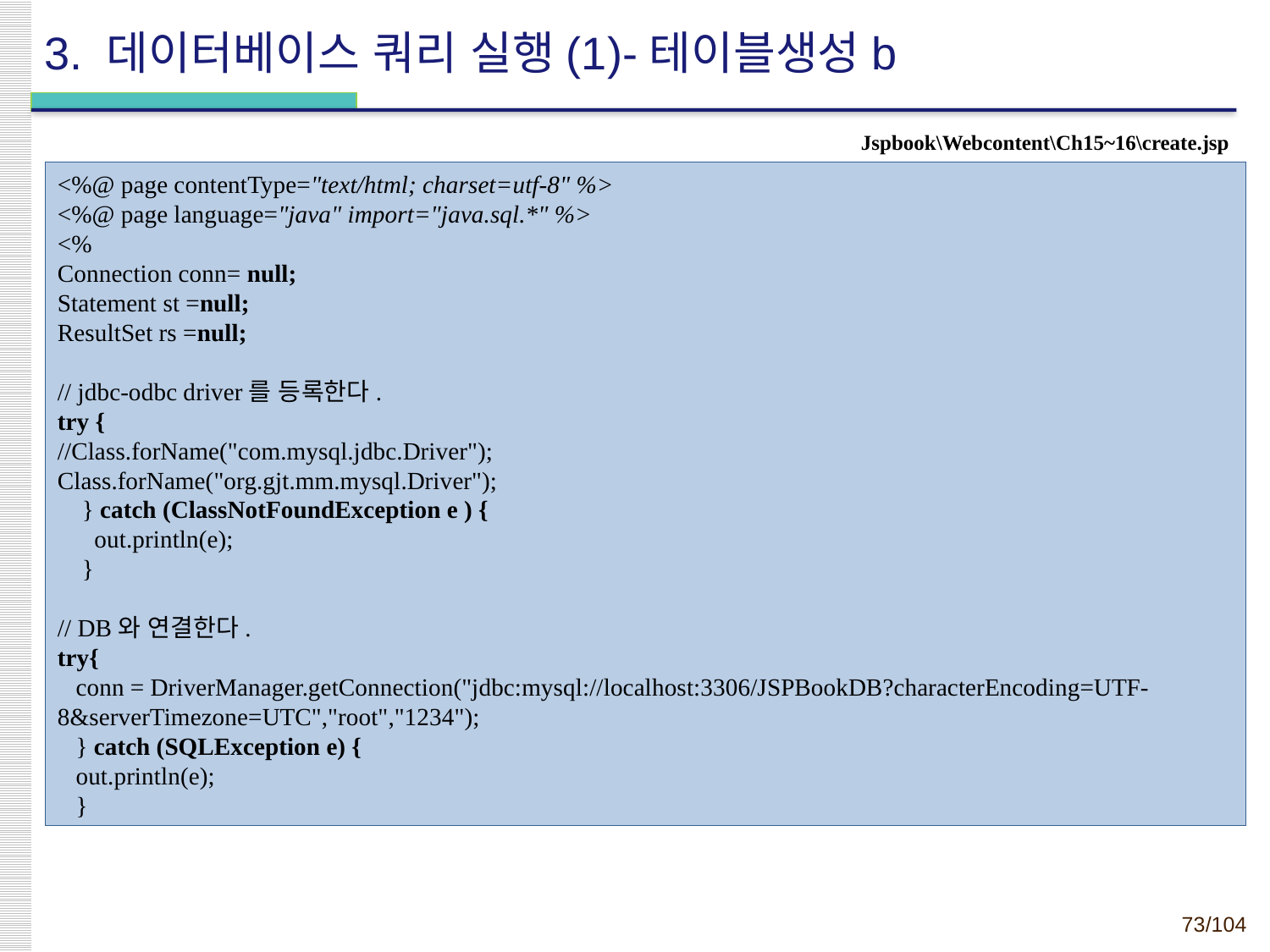

# 3. 데이터베이스 쿼리 실행(1)-테이블생성b
Jspbook\Webcontent\Ch15~16\create.jsp
<%@ page contentType="text/html; charset=utf-8" %>
<%@ page language="java" import="java.sql.*" %>
<%
Connection conn= null;
Statement st =null;
ResultSet rs =null;

// jdbc-odbc driver를 등록한다.
try {
//Class.forName("com.mysql.jdbc.Driver");
Class.forName("org.gjt.mm.mysql.Driver");
    } catch (ClassNotFoundException e ) {
      out.println(e);
    }

// DB와 연결한다.
try{
   conn = DriverManager.getConnection("jdbc:mysql://localhost:3306/JSPBookDB?characterEncoding=UTF-8&serverTimezone=UTC","root","1234");
   } catch (SQLException e) {
   out.println(e);
   }